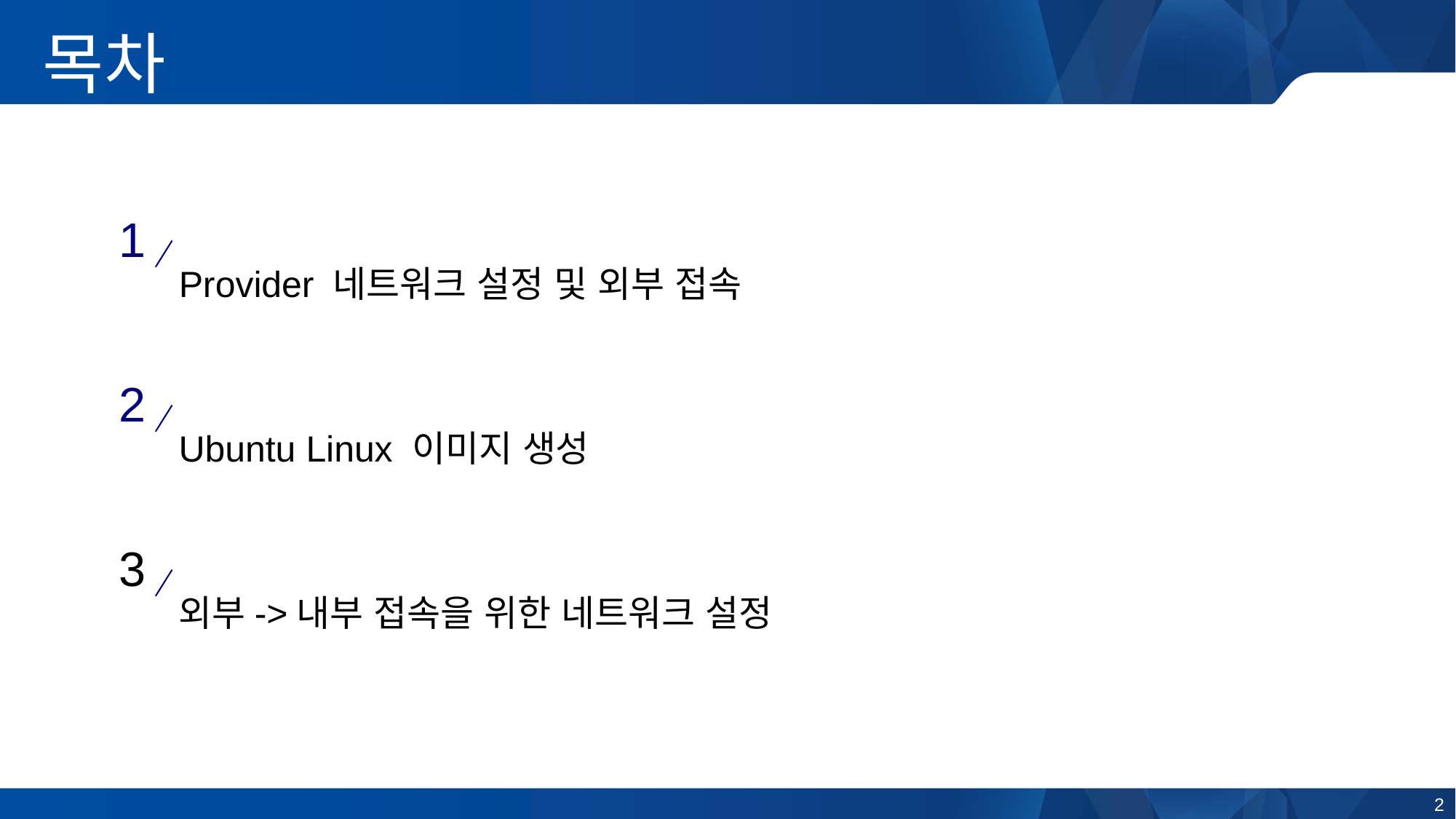

목차
1
Provider 네트워크 설정 및 외부 접속
2
Ubuntu Linux 이미지 생성
3
외부->내부 접속을 위한 네트워크 설정
2